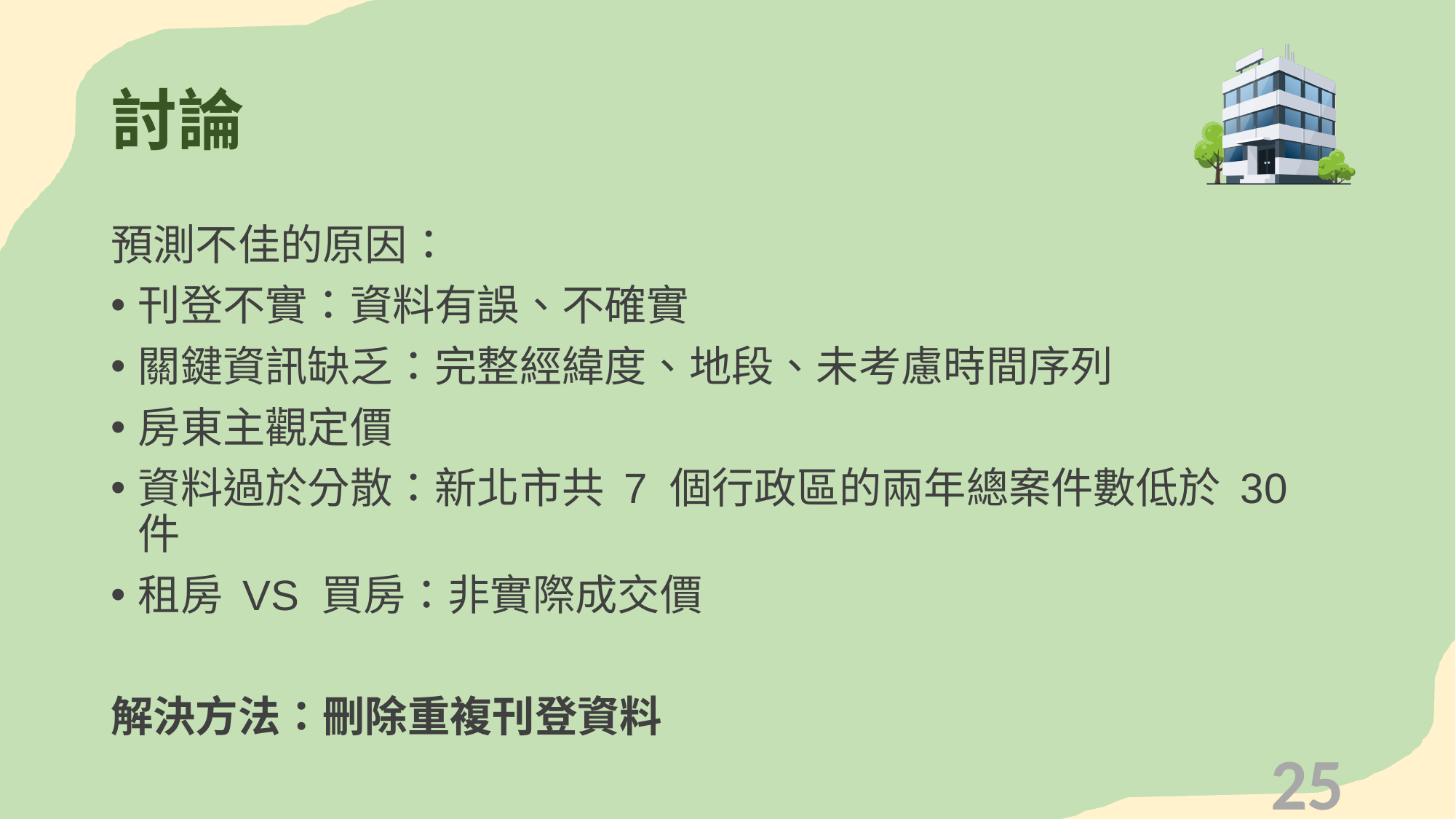

# 討論
預測不佳的原因：
刊登不實：資料有誤、不確實
關鍵資訊缺乏：完整經緯度、地段、未考慮時間序列
房東主觀定價
資料過於分散：新北市共 7 個行政區的兩年總案件數低於 30 件
租房 VS 買房：非實際成交價

解決方法：刪除重複刊登資料
25